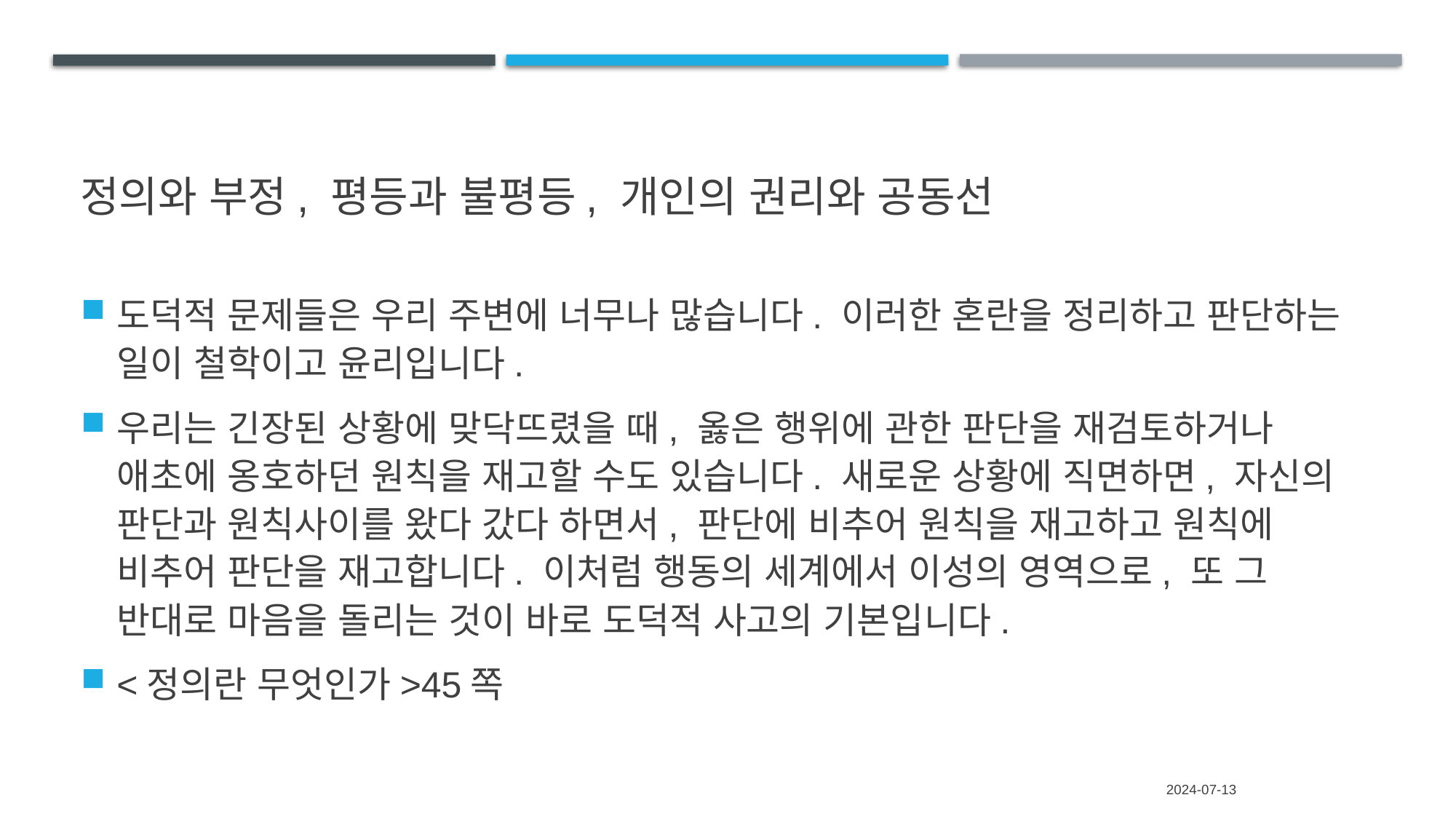

# 정의와 부정, 평등과 불평등, 개인의 권리와 공동선
도덕적 문제들은 우리 주변에 너무나 많습니다. 이러한 혼란을 정리하고 판단하는 일이 철학이고 윤리입니다.
우리는 긴장된 상황에 맞닥뜨렸을 때, 옳은 행위에 관한 판단을 재검토하거나 애초에 옹호하던 원칙을 재고할 수도 있습니다. 새로운 상황에 직면하면, 자신의 판단과 원칙사이를 왔다 갔다 하면서, 판단에 비추어 원칙을 재고하고 원칙에 비추어 판단을 재고합니다. 이처럼 행동의 세계에서 이성의 영역으로, 또 그 반대로 마음을 돌리는 것이 바로 도덕적 사고의 기본입니다.
<정의란 무엇인가>45쪽
2024-07-13